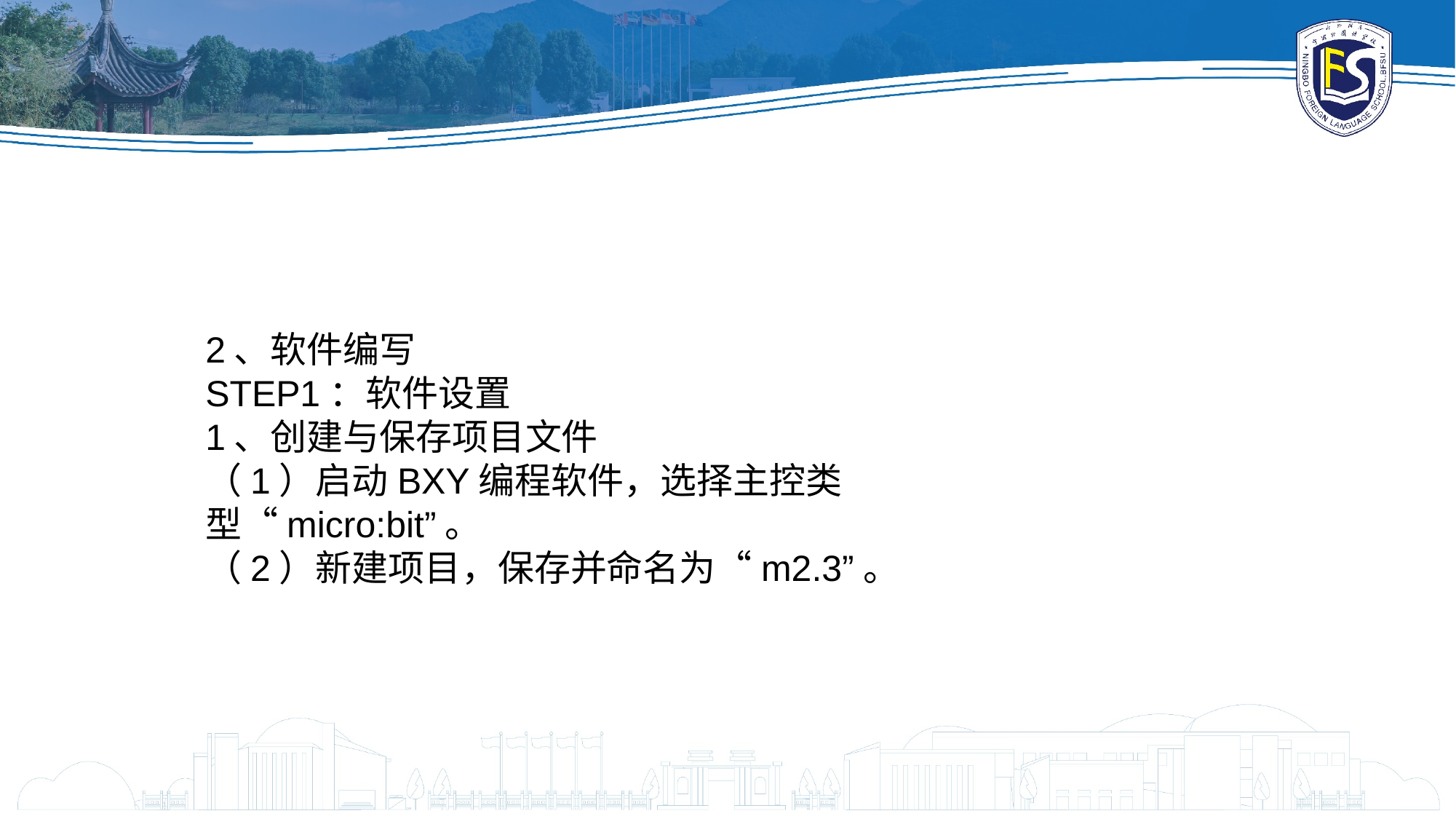

2、软件编写
STEP1：软件设置
1、创建与保存项目文件
（1）启动BXY编程软件，选择主控类型“micro:bit”。
（2）新建项目，保存并命名为“m2.3”。